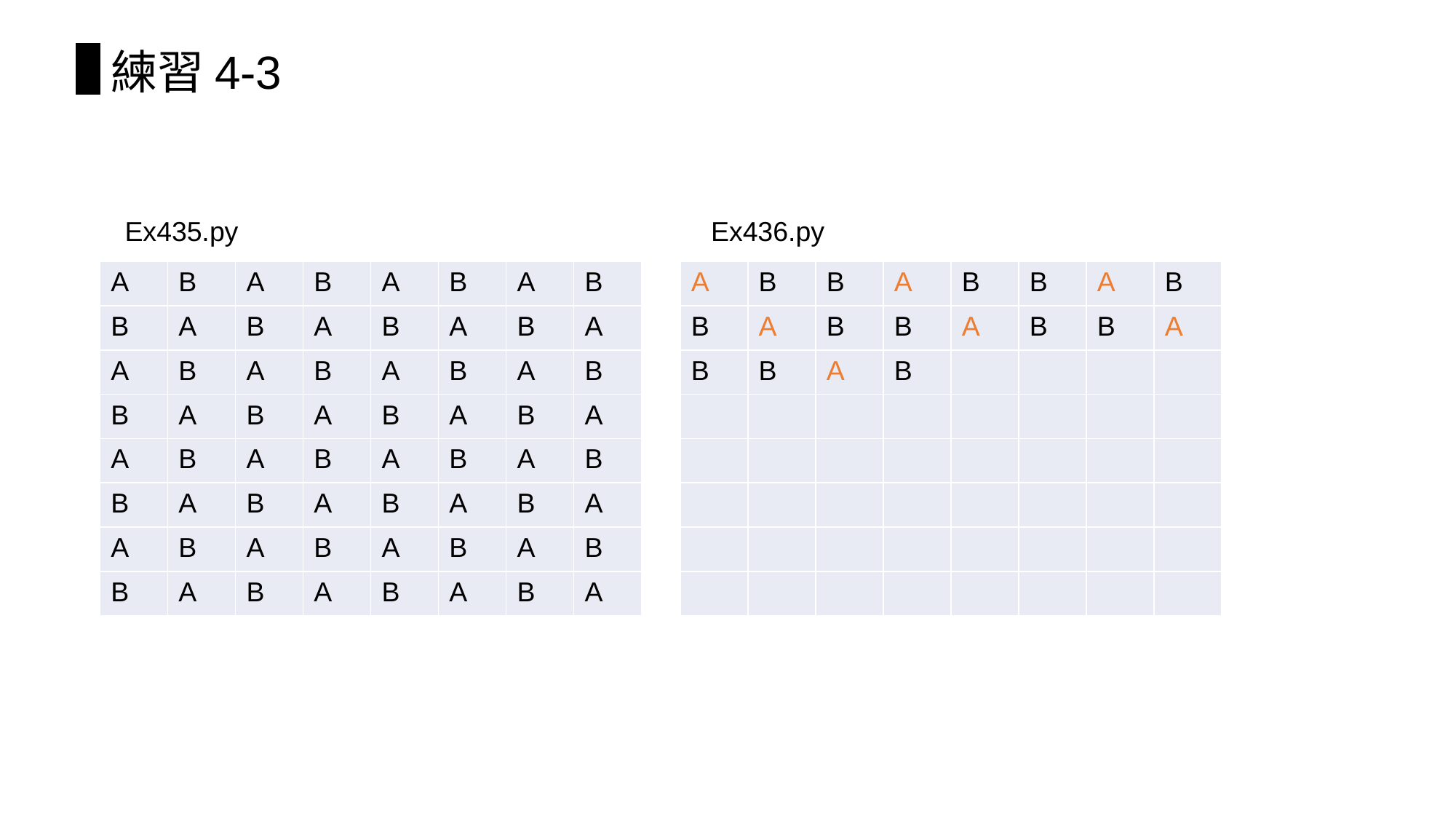

# 練習4-3

Ex435.py
Ex436.py
| A | B | A | B | A | B | A | B |
| --- | --- | --- | --- | --- | --- | --- | --- |
| B | A | B | A | B | A | B | A |
| A | B | A | B | A | B | A | B |
| B | A | B | A | B | A | B | A |
| A | B | A | B | A | B | A | B |
| B | A | B | A | B | A | B | A |
| A | B | A | B | A | B | A | B |
| B | A | B | A | B | A | B | A |
| A | B | B | A | B | B | A | B |
| --- | --- | --- | --- | --- | --- | --- | --- |
| B | A | B | B | A | B | B | A |
| B | B | A | B |  |  |  |  |
|  |  |  |  |  |  |  |  |
|  |  |  |  |  |  |  |  |
|  |  |  |  |  |  |  |  |
|  |  |  |  |  |  |  |  |
|  |  |  |  |  |  |  |  |